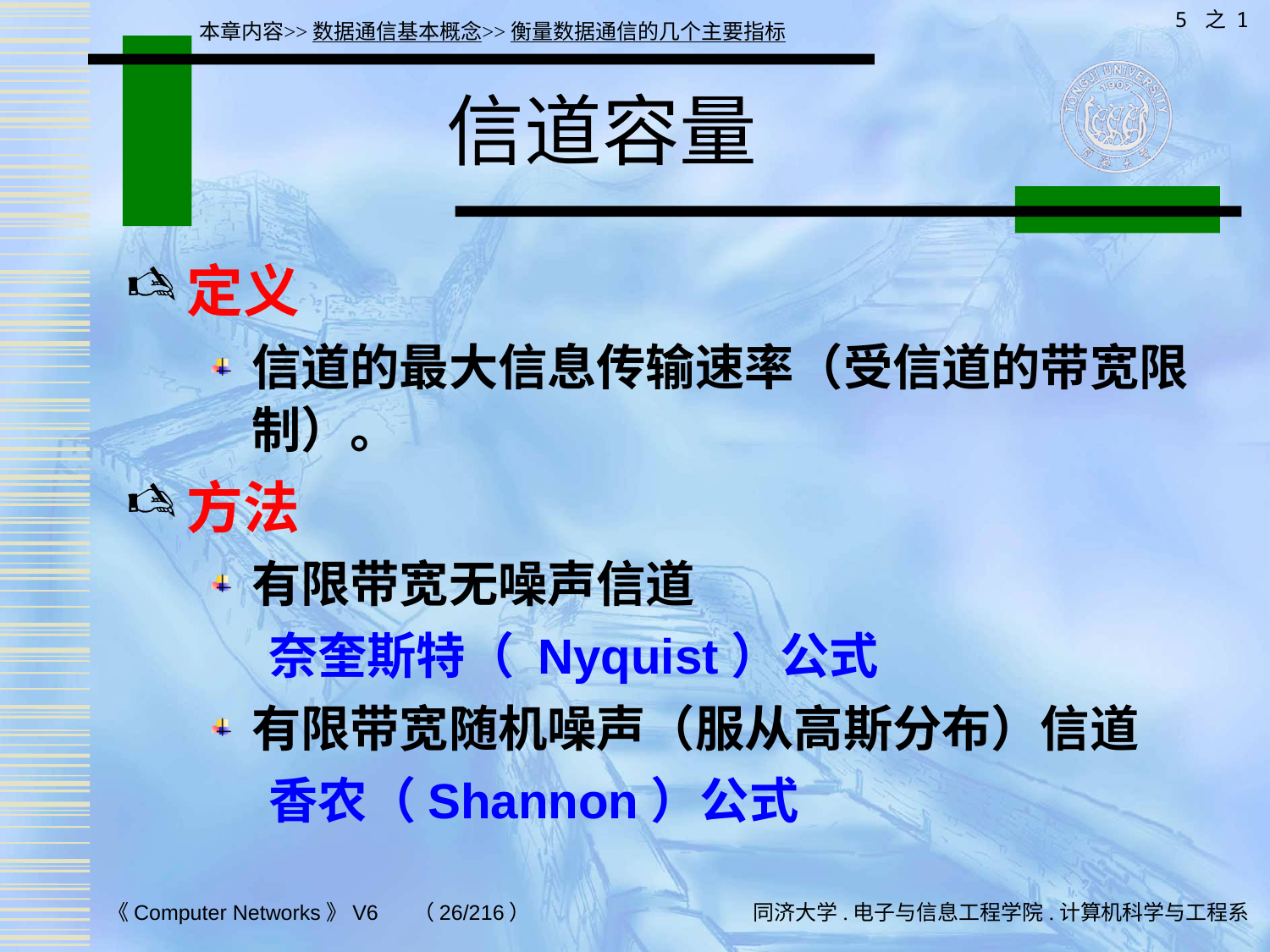

5 之 1
本章内容>>数据通信基本概念>>衡量数据通信的几个主要指标
# 信道容量
定义
信道的最大信息传输速率（受信道的带宽限制）。
方法
有限带宽无噪声信道
    奈奎斯特（ Nyquist）公式
有限带宽随机噪声（服从高斯分布）信道
    香农（Shannon）公式